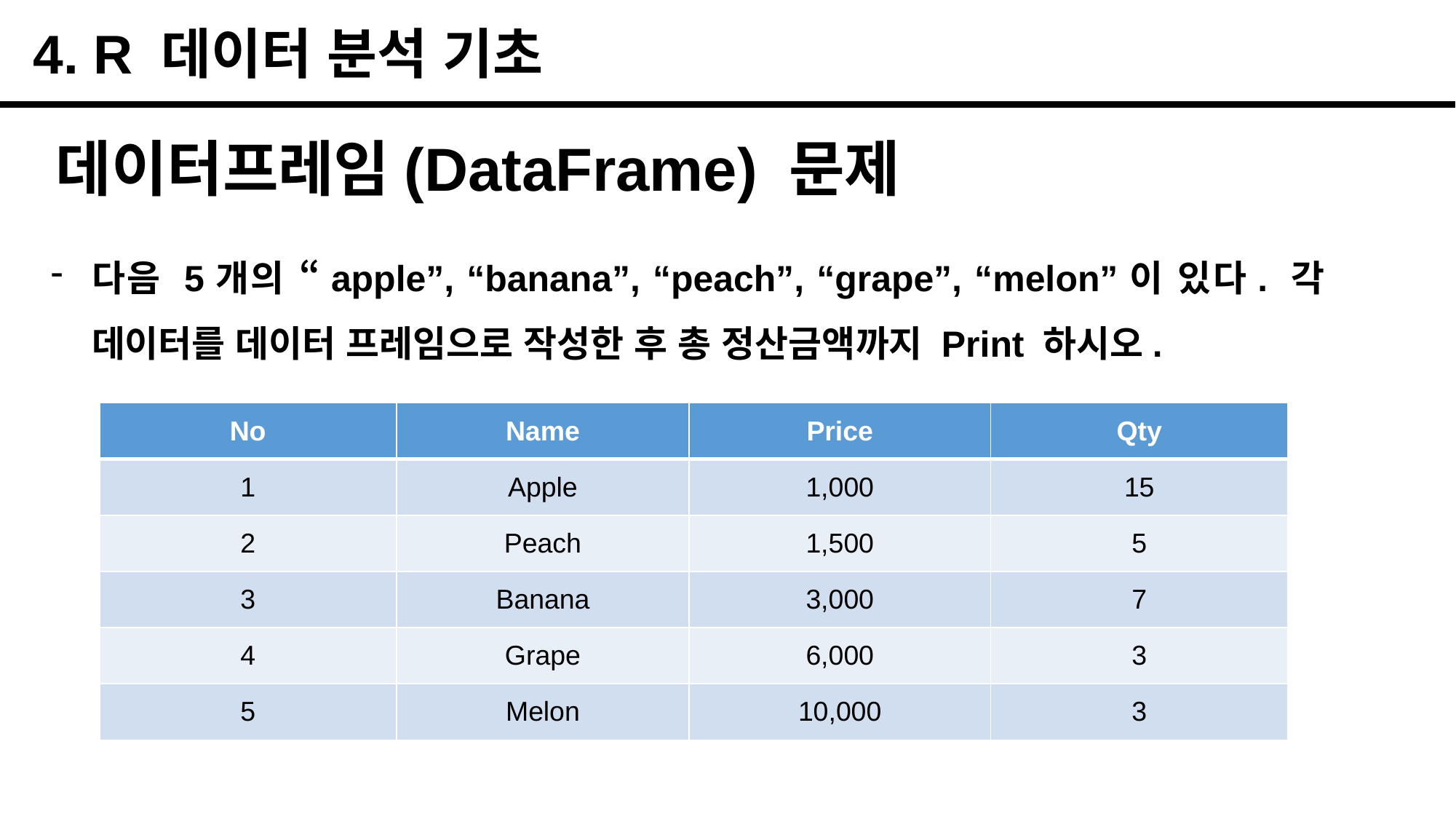

4. R 데이터 분석 기초
데이터프레임(DataFrame) 문제
다음 5개의 “apple”, “banana”, “peach”, “grape”, “melon”이 있다. 각 데이터를 데이터 프레임으로 작성한 후 총 정산금액까지 Print 하시오.
| No | Name | Price | Qty |
| --- | --- | --- | --- |
| 1 | Apple | 1,000 | 15 |
| 2 | Peach | 1,500 | 5 |
| 3 | Banana | 3,000 | 7 |
| 4 | Grape | 6,000 | 3 |
| 5 | Melon | 10,000 | 3 |